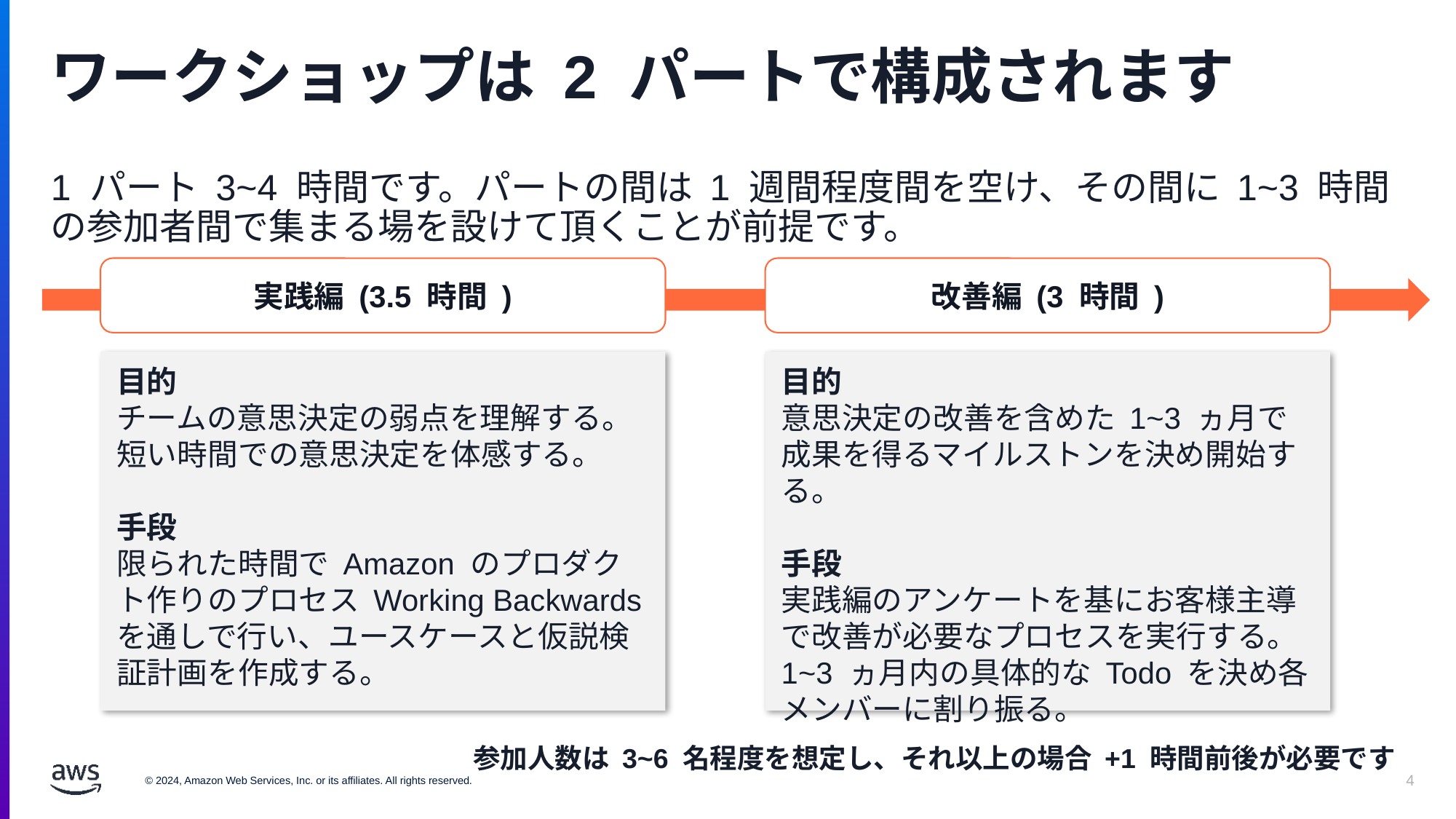

# ワークショップは 2 パートで構成されます
1 パート 3~4 時間です。パートの間は 1 週間程度間を空け、その間に 1~3 時間の参加者間で集まる場を設けて頂くことが前提です。
実践編 (3.5 時間 )
改善編 (3 時間 )

目的
チームの意思決定の弱点を理解する。
短い時間での意思決定を体感する。

手段
限られた時間で Amazon のプロダクト作りのプロセス Working Backwards を通しで行い、ユースケースと仮説検証計画を作成する。
目的
意思決定の改善を含めた 1~3 ヵ月で成果を得るマイルストンを決め開始する。

手段
実践編のアンケートを基にお客様主導で改善が必要なプロセスを実行する。 1~3 ヵ月内の具体的な Todo を決め各メンバーに割り振る。
参加人数は 3~6 名程度を想定し、それ以上の場合 +1 時間前後が必要です
4